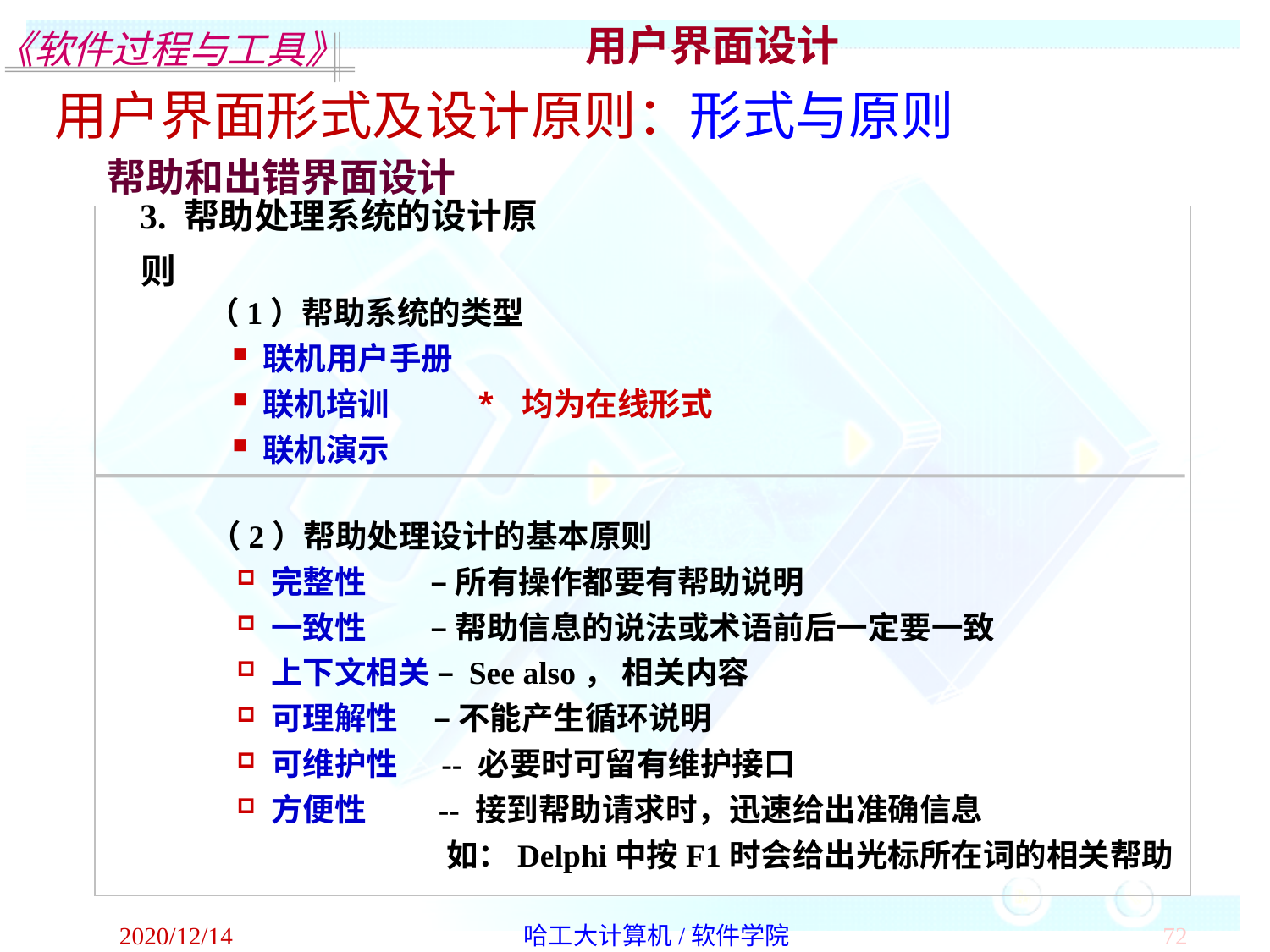

用户界面设计
用户界面形式及设计原则：形式与原则
帮助和出错界面设计

3. 帮助处理系统的设计原则
（1）帮助系统的类型
 联机用户手册
 联机培训           * 均为在线形式
 联机演示

  （2）帮助处理设计的基本原则
 完整性         – 所有操作都要有帮助说明
 一致性         – 帮助信息的说法或术语前后一定要一致
 上下文相关 – See also， 相关内容
 可理解性     – 不能产生循环说明
 可维护性     -- 必要时可留有维护接口
 方便性         -- 接到帮助请求时，迅速给出准确信息
                            如：Delphi中按F1时会给出光标所在词的相关帮助